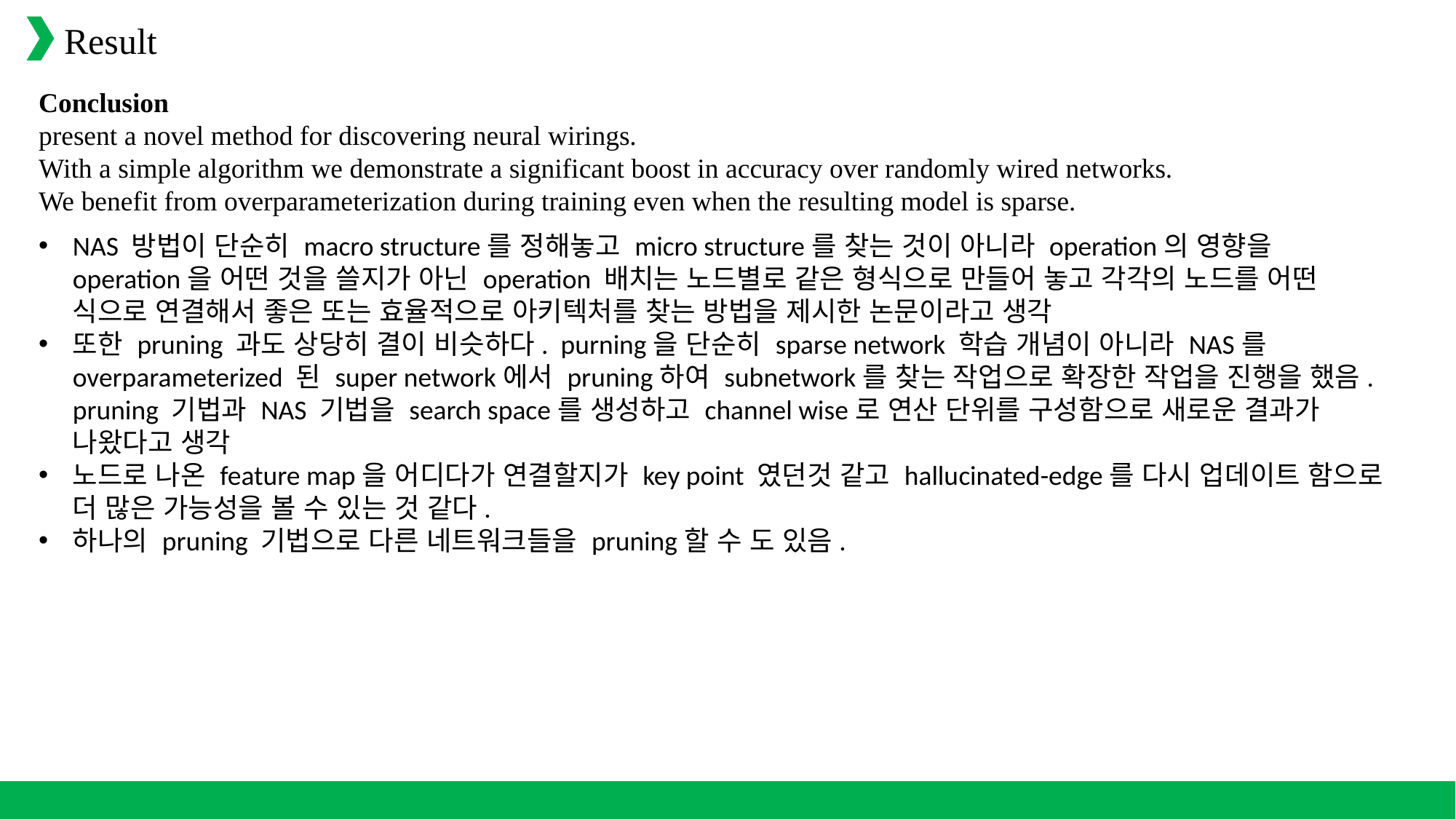

Result
Conclusion
present a novel method for discovering neural wirings.
With a simple algorithm we demonstrate a significant boost in accuracy over randomly wired networks.
We benefit from overparameterization during training even when the resulting model is sparse.
NAS 방법이 단순히 macro structure를 정해놓고 micro structure를 찾는 것이 아니라 operation의 영향을 operation을 어떤 것을 쓸지가 아닌 operation 배치는 노드별로 같은 형식으로 만들어 놓고 각각의 노드를 어떤 식으로 연결해서 좋은 또는 효율적으로 아키텍처를 찾는 방법을 제시한 논문이라고 생각
또한 pruning 과도 상당히 결이 비슷하다.  purning을 단순히 sparse network 학습 개념이 아니라 NAS를 overparameterized 된 super network에서 pruning하여 subnetwork를 찾는 작업으로 확장한 작업을 진행을 했음. pruning 기법과 NAS 기법을 search space를 생성하고 channel wise로 연산 단위를 구성함으로 새로운 결과가 나왔다고 생각
노드로 나온 feature map을 어디다가 연결할지가 key point 였던것 같고 hallucinated-edge를 다시 업데이트 함으로 더 많은 가능성을 볼 수 있는 것 같다.
하나의 pruning 기법으로 다른 네트워크들을 pruning할 수 도 있음.